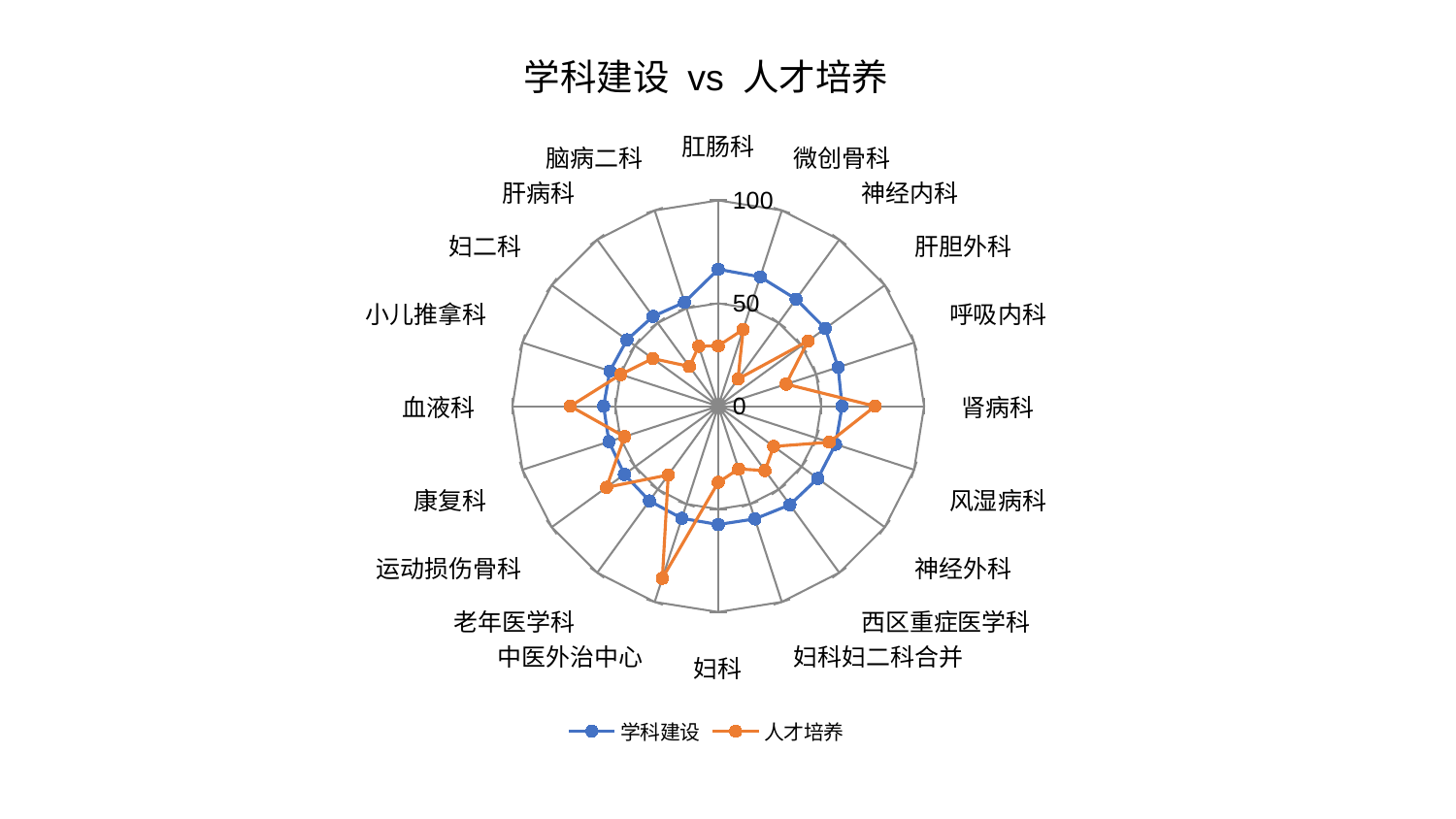

### Chart: 学科建设 vs 人才培养

| Category | 学科建设 | 人才培养 |
|---|---|---|
| 肛肠科 | 66.52963282865501 | 29.29254379379334 |
| 微创骨科 | 66.06429905200193 | 39.19126986984746 |
| 神经内科 | 64.30762968693939 | 16.31612010874505 |
| 肝胆外科 | 64.25868642607816 | 53.98847385934829 |
| 呼吸内科 | 61.20243356534295 | 34.62497110064937 |
| 肾病科 | 60.173126656446414 | 76.20171853475715 |
| 风湿病科 | 59.90049396216993 | 56.707942457885856 |
| 神经外科 | 59.76354882560624 | 33.28030070646436 |
| 西区重症医学科 | 59.23483318671089 | 38.65000326129323 |
| 妇科妇二科合并 | 57.59469138118501 | 32.08905304824606 |
| 妇科 | 57.50085554554083 | 37.00560588637966 |
| 中医外治中心 | 57.304224543835325 | 87.92790889141907 |
| 老年医学科 | 56.86191611924647 | 41.32315203787832 |
| 运动损伤骨科 | 56.391624051313684 | 67.08759836538768 |
| 康复科 | 55.84016679036681 | 47.892510292085014 |
| 血液科 | 55.68854823453013 | 71.8712285079899 |
| 小儿推拿科 | 55.347838941753935 | 49.82472335008723 |
| 妇二科 | 54.83416646686501 | 39.39385095742483 |
| 肝病科 | 53.941975426284316 | 23.861011760939444 |
| 脑病二科 | 53.099049666836706 | 30.640129017037392 |
21